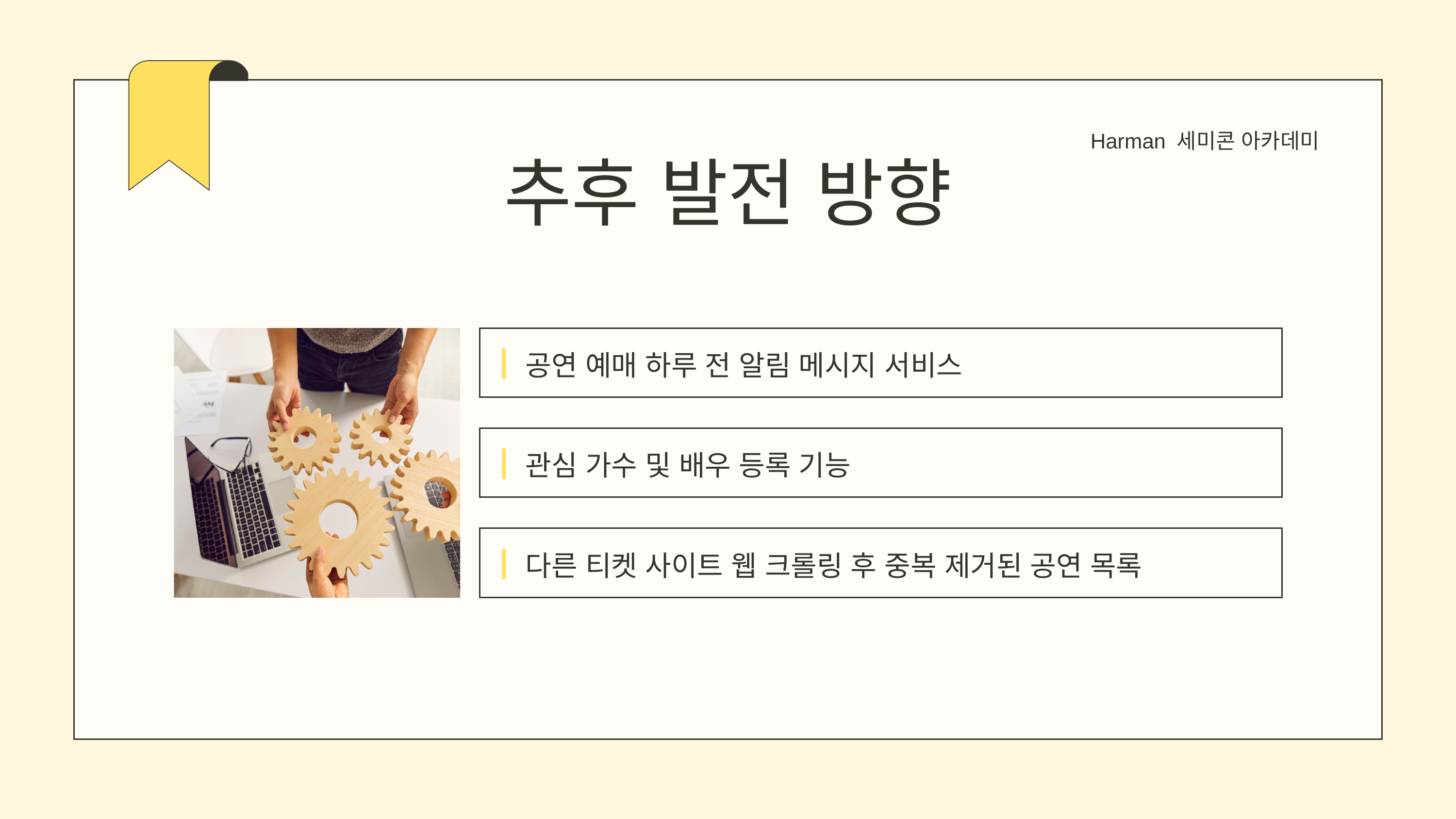

Harman 세미콘 아카데미
추후 발전 방향

공연 예매 하루 전 알림 메시지 서비스

관심 가수 및 배우 등록 기능

다른 티켓 사이트 웹 크롤링 후 중복 제거된 공연 목록